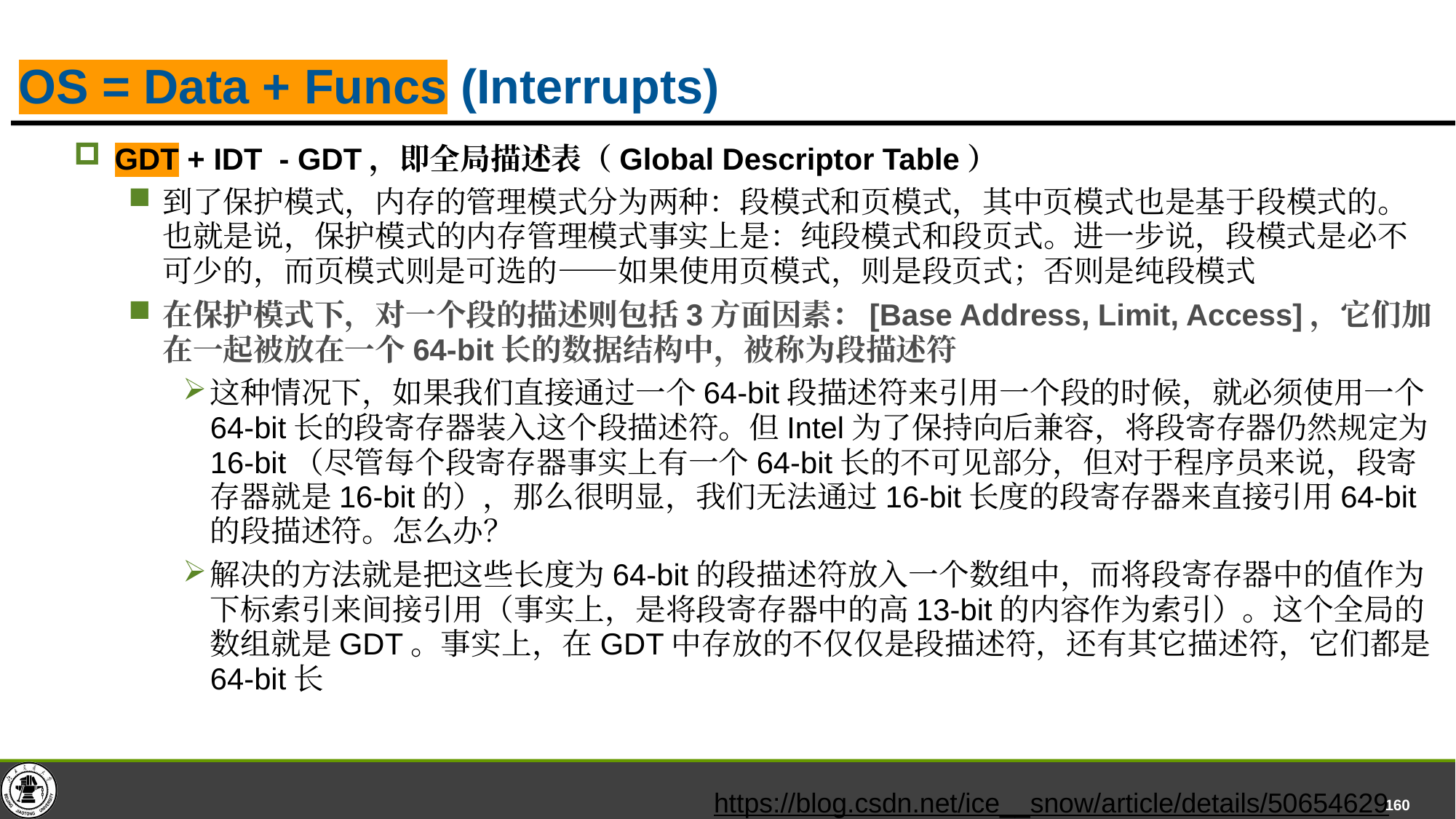

# OS = Data + Funcs (Interrupts)
GDT + IDT  - GDT，即全局描述表（Global Descriptor Table）
到了保护模式，内存的管理模式分为两种：段模式和页模式，其中页模式也是基于段模式的。也就是说，保护模式的内存管理模式事实上是：纯段模式和段页式。进一步说，段模式是必不可少的，而页模式则是可选的——如果使用页模式，则是段页式；否则是纯段模式
在保护模式下，对一个段的描述则包括3方面因素：[Base Address, Limit, Access]，它们加在一起被放在一个64-bit长的数据结构中，被称为段描述符
这种情况下，如果我们直接通过一个64-bit段描述符来引用一个段的时候，就必须使用一个64-bit长的段寄存器装入这个段描述符。但Intel为了保持向后兼容，将段寄存器仍然规定为16-bit（尽管每个段寄存器事实上有一个64-bit长的不可见部分，但对于程序员来说，段寄存器就是16-bit的），那么很明显，我们无法通过16-bit长度的段寄存器来直接引用64-bit的段描述符。怎么办？
解决的方法就是把这些长度为64-bit的段描述符放入一个数组中，而将段寄存器中的值作为下标索引来间接引用（事实上，是将段寄存器中的高13-bit的内容作为索引）。这个全局的数组就是GDT。事实上，在GDT中存放的不仅仅是段描述符，还有其它描述符，它们都是64-bit长

https://blog.csdn.net/ice__snow/article/details/50654629